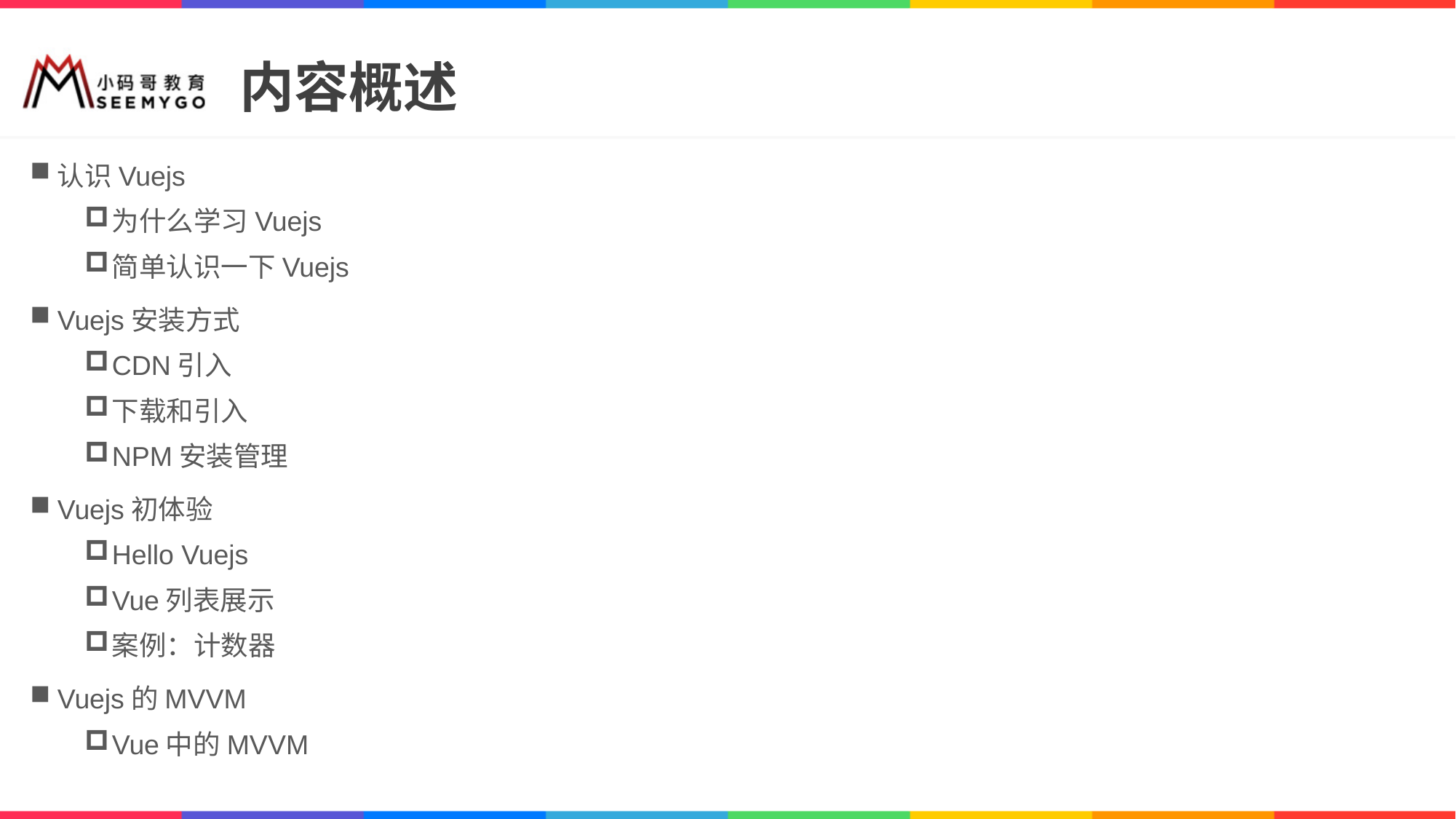

# 内容概述
认识Vuejs
为什么学习Vuejs
简单认识一下Vuejs
Vuejs安装方式
CDN引入
下载和引入
NPM安装管理
Vuejs初体验
Hello Vuejs
Vue列表展示
案例：计数器
Vuejs的MVVM
Vue中的MVVM